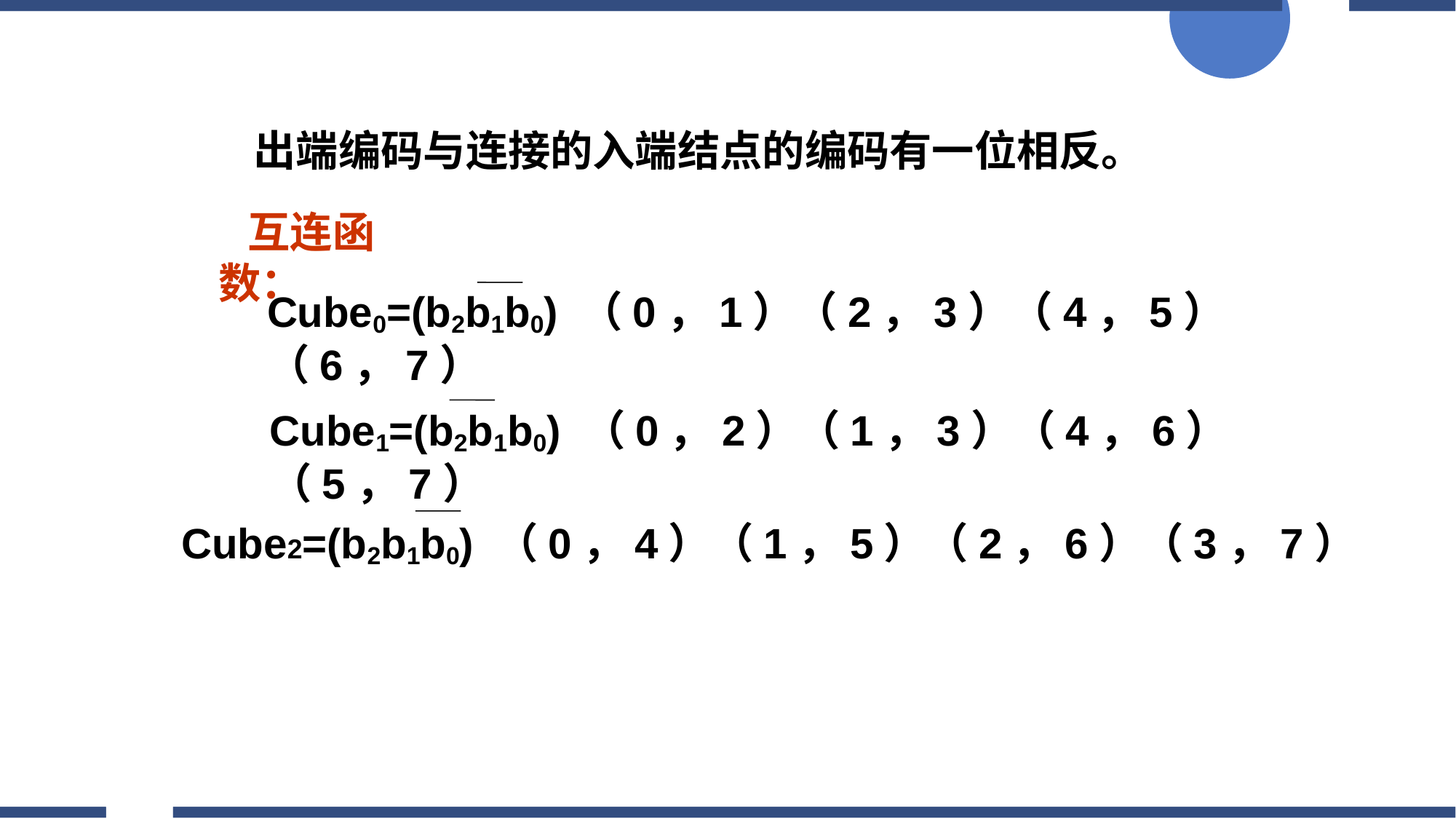

出端编码与连接的入端结点的编码有一位相反。
  互连函数：
Cube0=(b2b1b0) （0，1）（2，3）（4，5）（6，7）

Cube1=(b2b1b0) （0，2）（1，3）（4，6）（5，7）

Cube2=(b2b1b0) （0，4）（1，5）（2，6）（3，7）